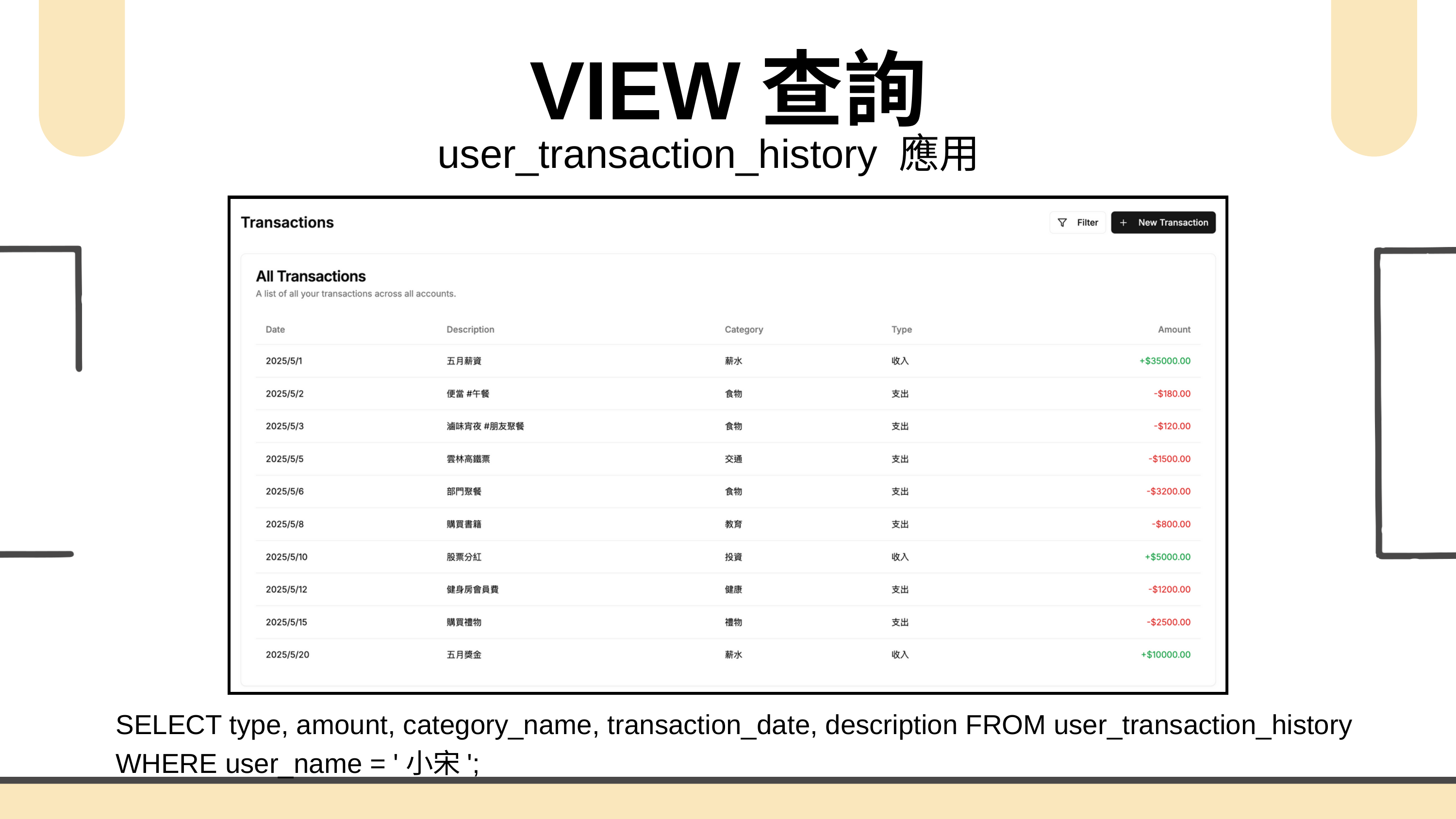

VIEW查詢
user_transaction_history 應用

SELECT type, amount, category_name, transaction_date, description FROM user_transaction_history
WHERE user_name = '小宋';